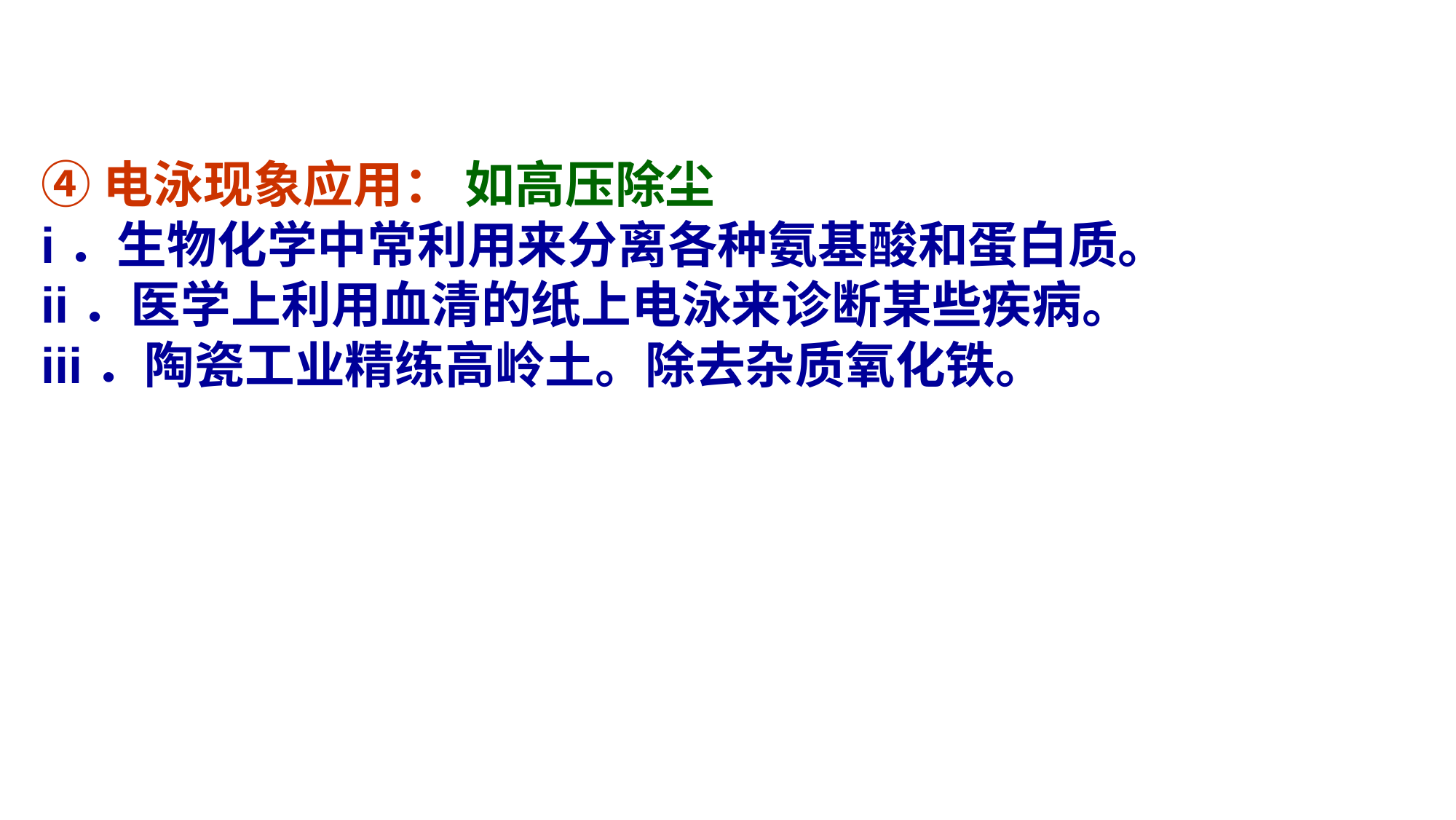

④电泳现象应用： 如高压除尘
i．生物化学中常利用来分离各种氨基酸和蛋白质。
ii．医学上利用血清的纸上电泳来诊断某些疾病。
iii．陶瓷工业精练高岭土。除去杂质氧化铁。